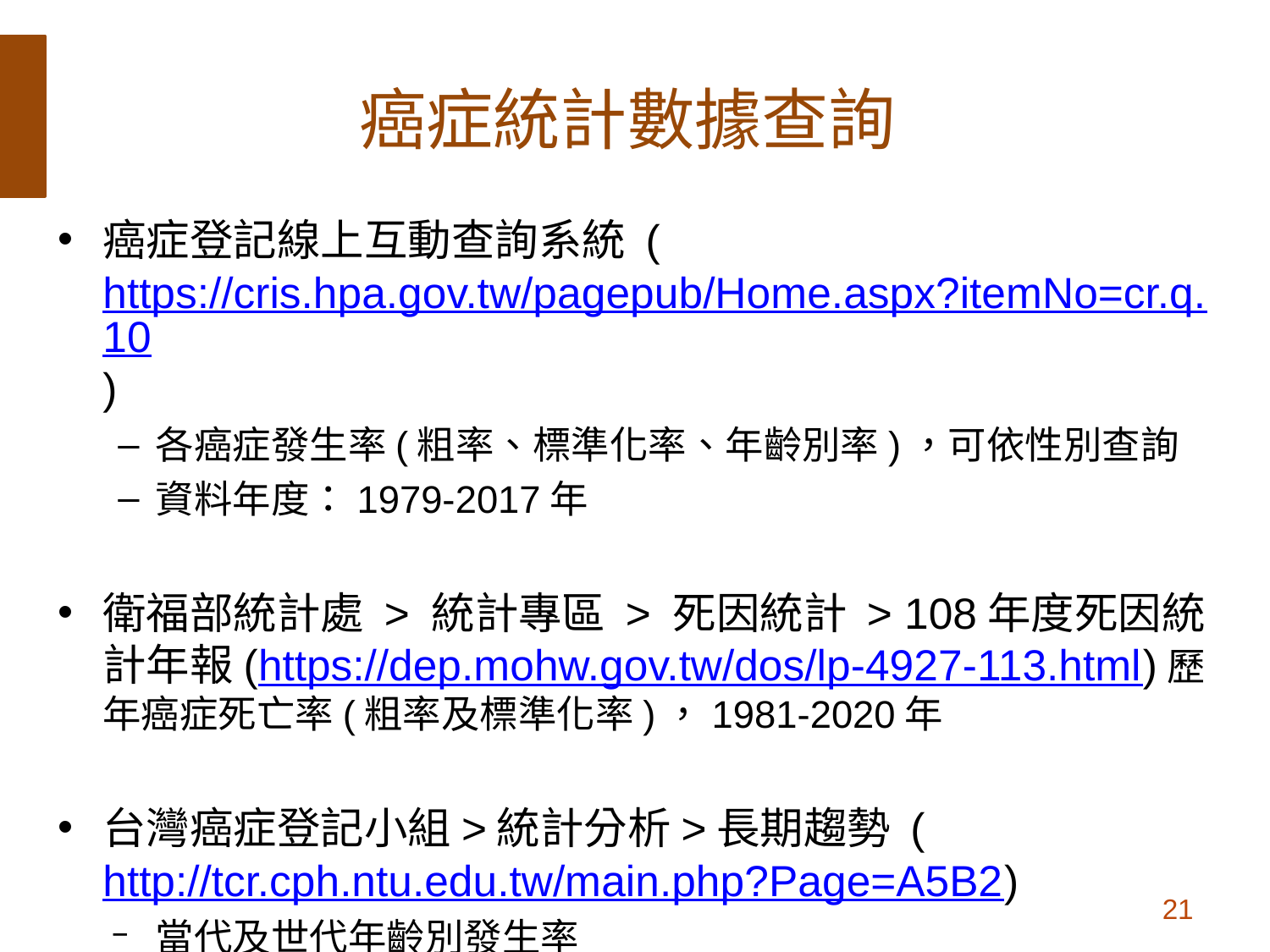

# 癌症統計數據查詢
癌症登記線上互動查詢系統 (https://cris.hpa.gov.tw/pagepub/Home.aspx?itemNo=cr.q.10)
各癌症發生率(粗率、標準化率、年齡別率)，可依性別查詢
資料年度：1979-2017年

衛福部統計處 > 統計專區 > 死因統計 > 108年度死因統計年報(https://dep.mohw.gov.tw/dos/lp-4927-113.html)歷年癌症死亡率(粗率及標準化率)，1981-2020年

台灣癌症登記小組>統計分析>長期趨勢 (http://tcr.cph.ntu.edu.tw/main.php?Page=A5B2)
當代及世代年齡別發生率

21